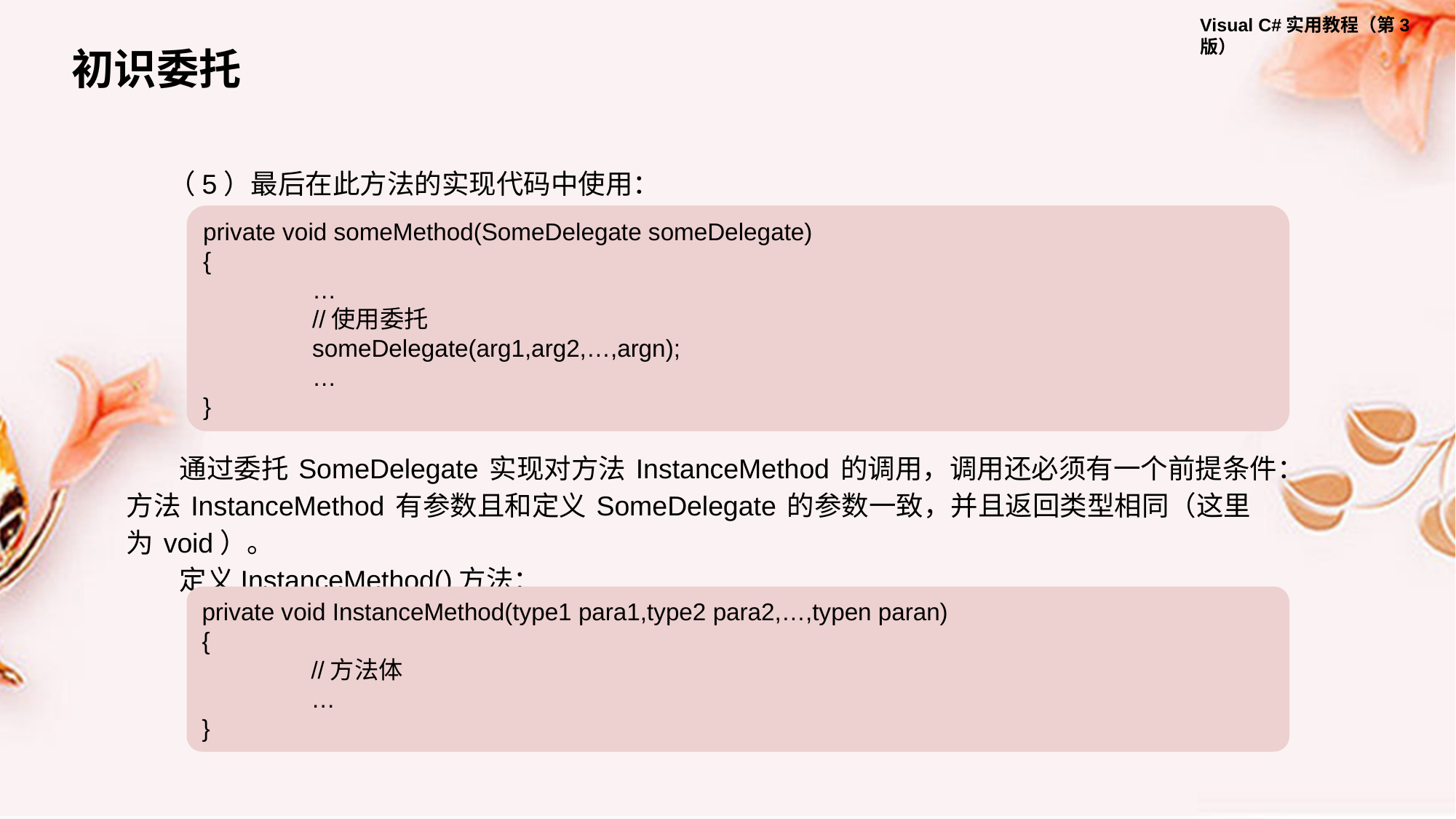

初识委托
（5）最后在此方法的实现代码中使用：
private void someMethod(SomeDelegate someDelegate)
{
	…
	//使用委托
	someDelegate(arg1,arg2,…,argn);
	…
}
通过委托 SomeDelegate 实现对方法 InstanceMethod 的调用，调用还必须有一个前提条件：方法 InstanceMethod 有参数且和定义 SomeDelegate 的参数一致，并且返回类型相同（这里为 void）。
定义InstanceMethod()方法：
private void InstanceMethod(type1 para1,type2 para2,…,typen paran)
{
	//方法体
	…
}